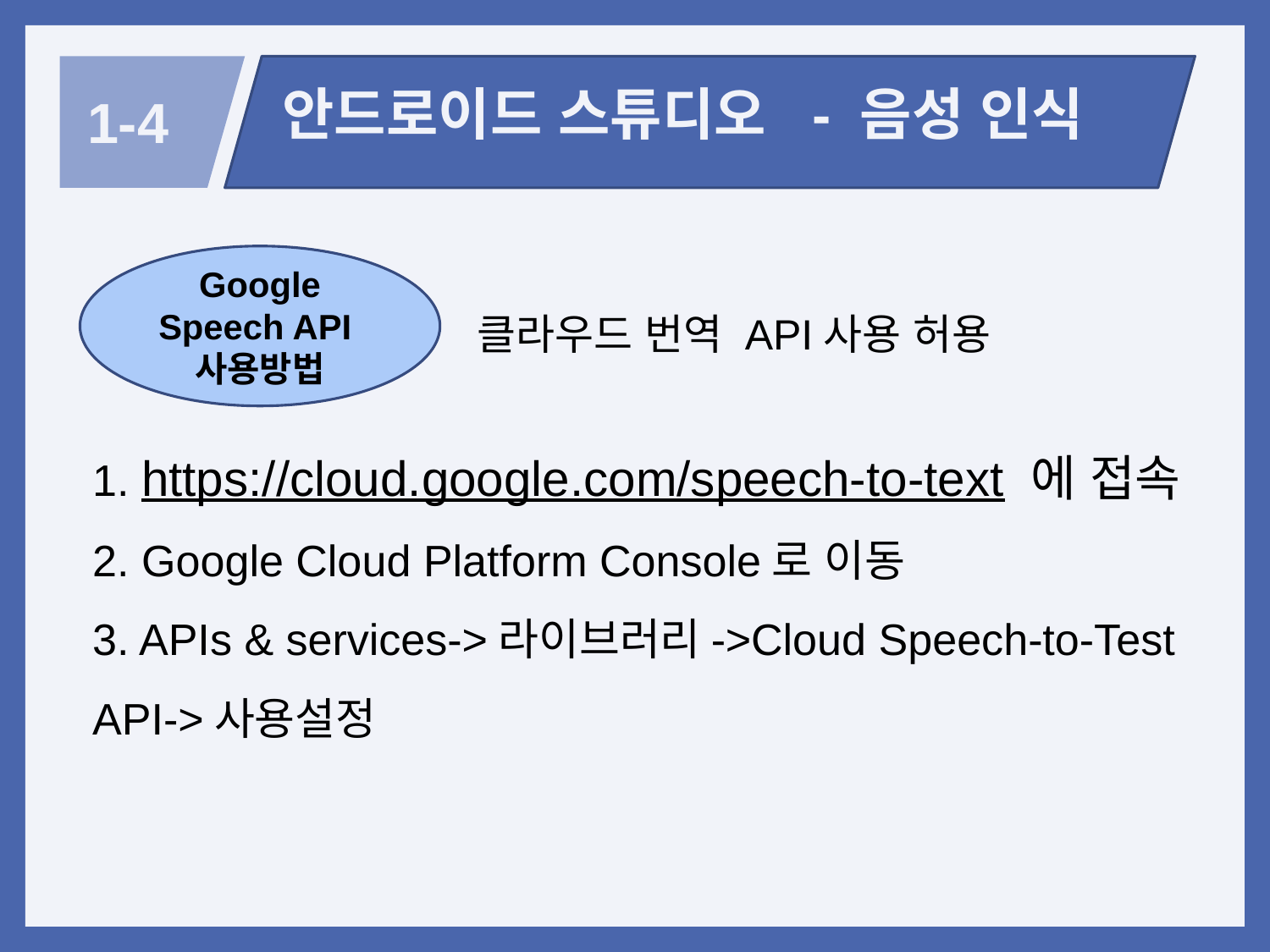

안드로이드 스튜디오  - 음성 인식
1-4
Google
Speech API
사용방법
클라우드 번역 API사용 허용
1. https://cloud.google.com/speech-to-text 에 접속
2. Google Cloud Platform Console로 이동
3. APIs & services->라이브러리->Cloud Speech-to-Test API->사용설정